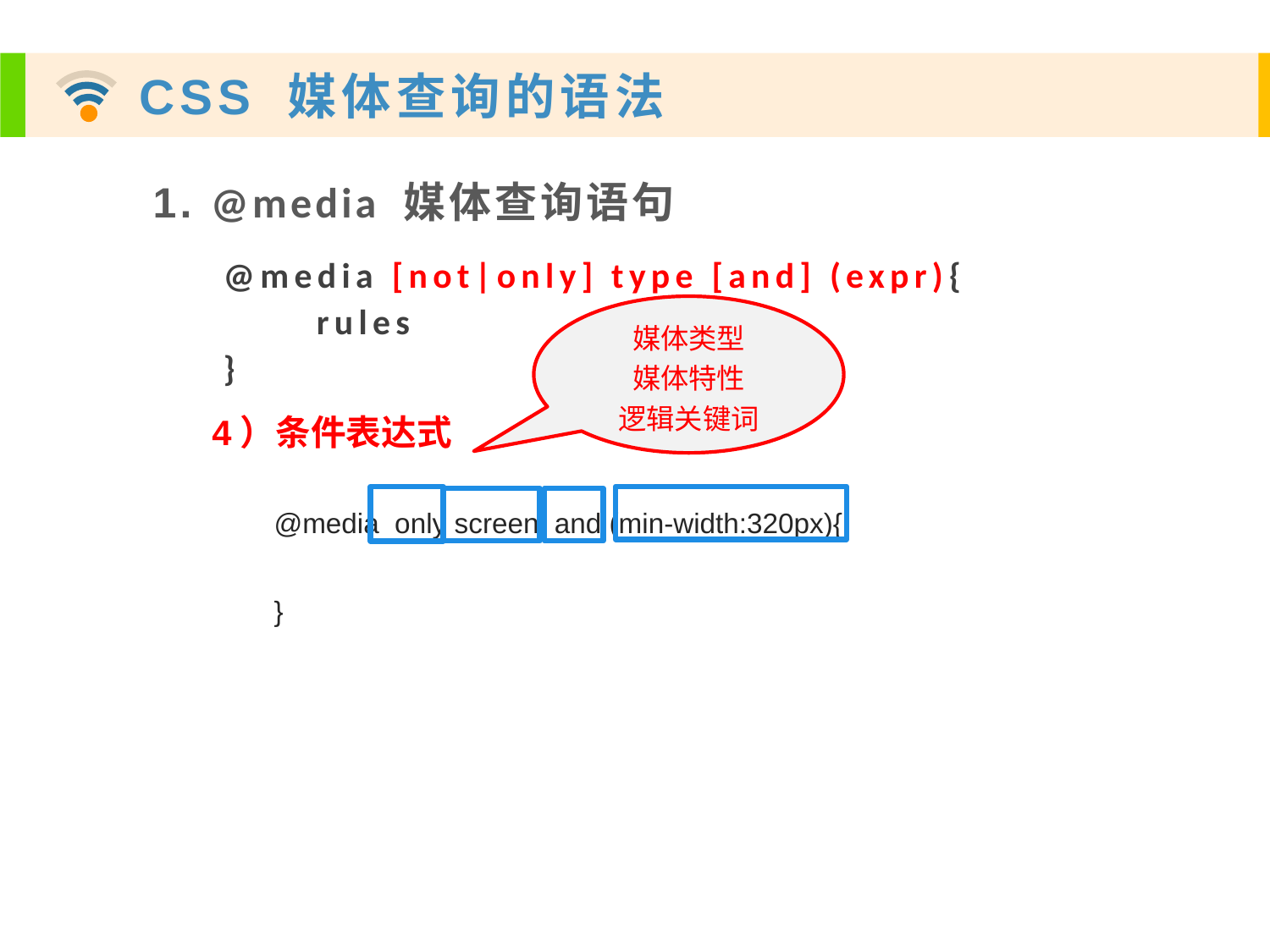

1. @media 媒体查询语句
@media [not|only] type [and] (expr){
       rules
}
媒体类型
媒体特性
逻辑关键词
4）条件表达式

@media  only screen  and (min-width:320px){

}